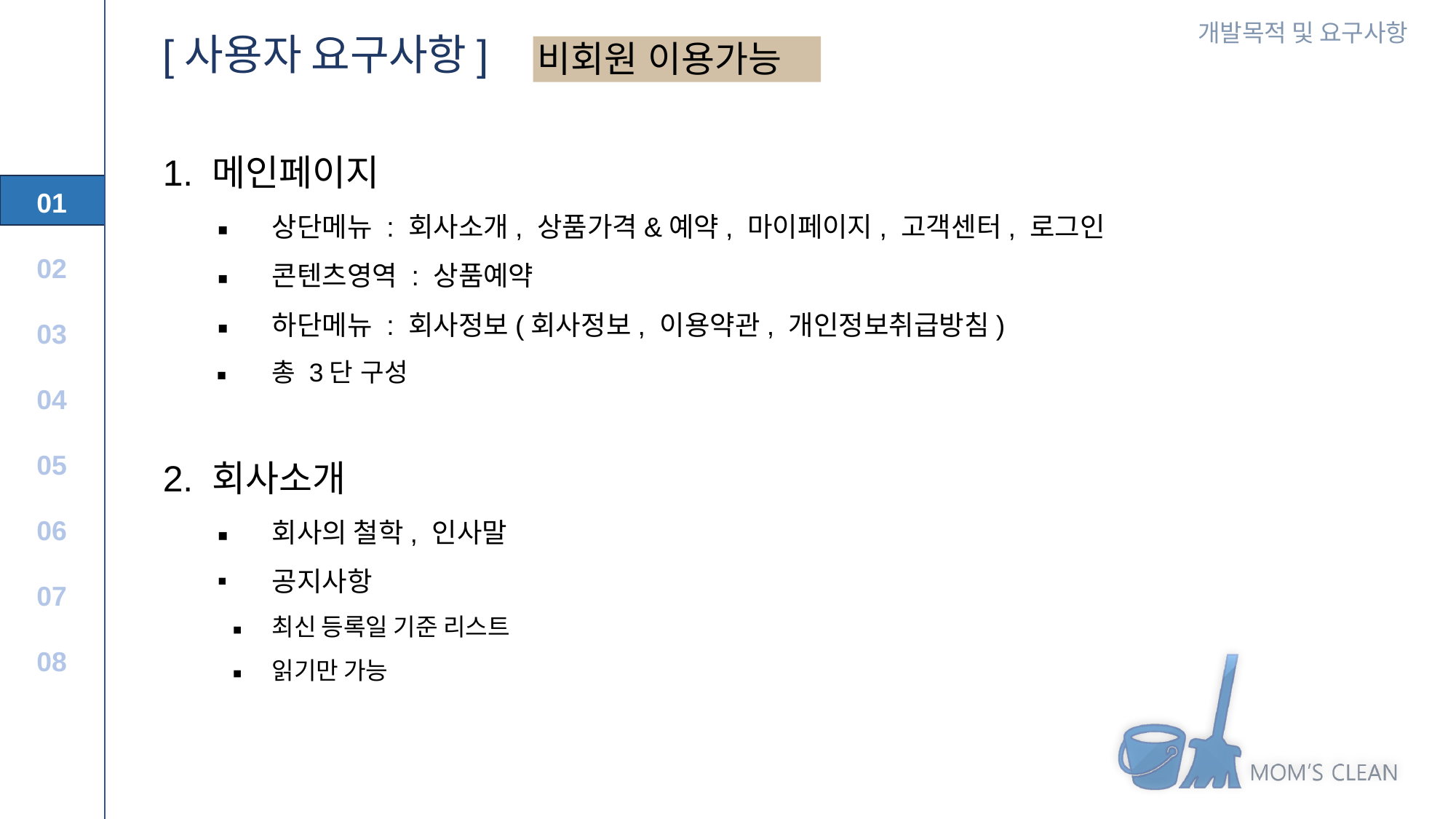

[사용자 요구사항]

비회원 이용가능

1. 메인페이지
상단메뉴 : 회사소개, 상품가격&예약, 마이페이지, 고객센터, 로그인
콘텐츠영역 : 상품예약
하단메뉴 : 회사정보(회사정보, 이용약관, 개인정보취급방침)
총 3단 구성
2. 회사소개
회사의 철학, 인사말
공지사항
최신 등록일 기준 리스트
읽기만 가능